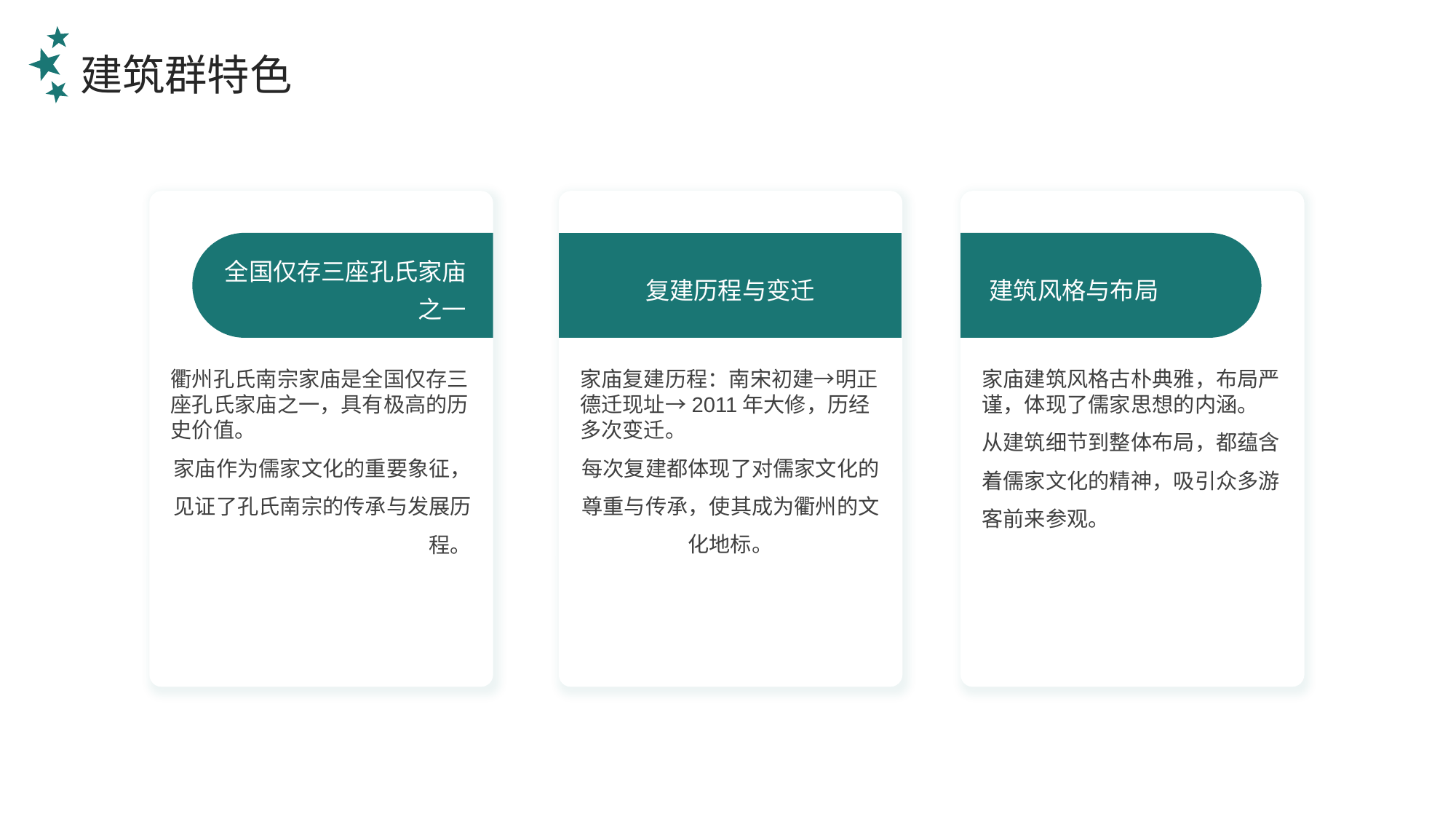

建筑群特色

全国仅存三座孔氏家庙之一
建筑风格与布局
复建历程与变迁
家庙建筑风格古朴典雅，布局严谨，体现了儒家思想的内涵。
从建筑细节到整体布局，都蕴含着儒家文化的精神，吸引众多游客前来参观。
家庙复建历程：南宋初建→明正德迁现址→2011年大修，历经多次变迁。
每次复建都体现了对儒家文化的尊重与传承，使其成为衢州的文化地标。
衢州孔氏南宗家庙是全国仅存三座孔氏家庙之一，具有极高的历史价值。
家庙作为儒家文化的重要象征，见证了孔氏南宗的传承与发展历程。